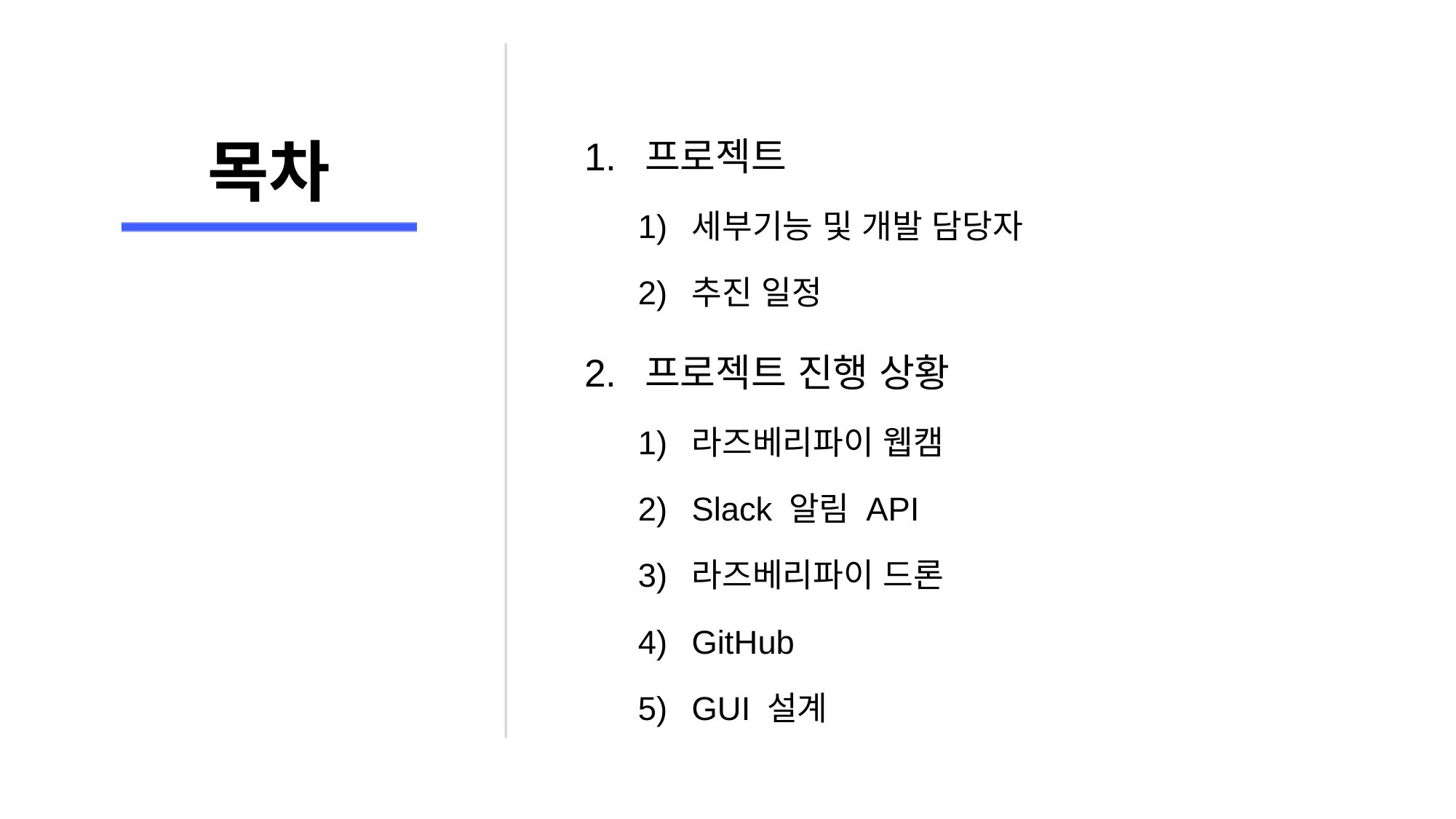

# 목차

프로젝트
세부기능 및 개발 담당자
추진 일정
프로젝트 진행 상황
라즈베리파이 웹캠
Slack 알림 API
라즈베리파이 드론
GitHub
GUI 설계